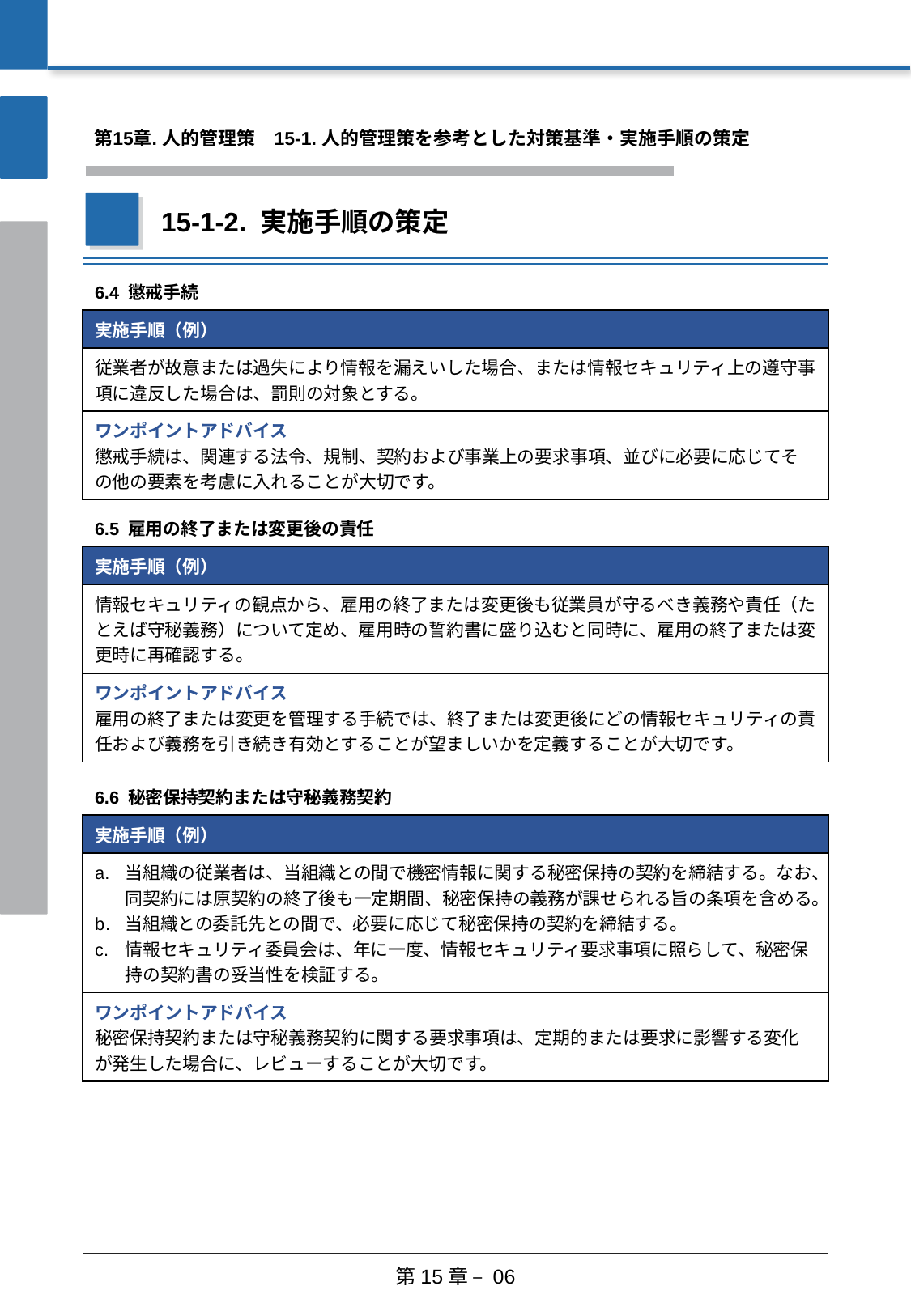

第15章. 人的管理策
　15-1. 人的管理策を参考とした対策基準・実施手順の策定
15-1-2. 実施手順の策定
| 6.4 懲戒手続 |
| --- |
| 実施手順（例） |
| 従業者が故意または過失により情報を漏えいした場合、または情報セキュリティ上の遵守事項に違反した場合は、罰則の対象とする。 |
| ワンポイントアドバイス 懲戒手続は、関連する法令、規制、契約および事業上の要求事項、並びに必要に応じてその他の要素を考慮に入れることが大切です。 |
| 6.5 雇用の終了または変更後の責任 |
| --- |
| 実施手順（例） |
| 情報セキュリティの観点から、雇用の終了または変更後も従業員が守るべき義務や責任（たとえば守秘義務）について定め、雇用時の誓約書に盛り込むと同時に、雇用の終了または変更時に再確認する。 |
| ワンポイントアドバイス 雇用の終了または変更を管理する手続では、終了または変更後にどの情報セキュリティの責任および義務を引き続き有効とすることが望ましいかを定義することが大切です。 |
| 6.6 秘密保持契約または守秘義務契約 |
| --- |
| 実施手順（例） |
| 当組織の従業者は、当組織との間で機密情報に関する秘密保持の契約を締結する。なお、同契約には原契約の終了後も一定期間、秘密保持の義務が課せられる旨の条項を含める。 当組織との委託先との間で、必要に応じて秘密保持の契約を締結する。 情報セキュリティ委員会は、年に一度、情報セキュリティ要求事項に照らして、秘密保持の契約書の妥当性を検証する。 |
| ワンポイントアドバイス 秘密保持契約または守秘義務契約に関する要求事項は、定期的または要求に影響する変化が発生した場合に、レビューすることが大切です。 |
第15章 – 06